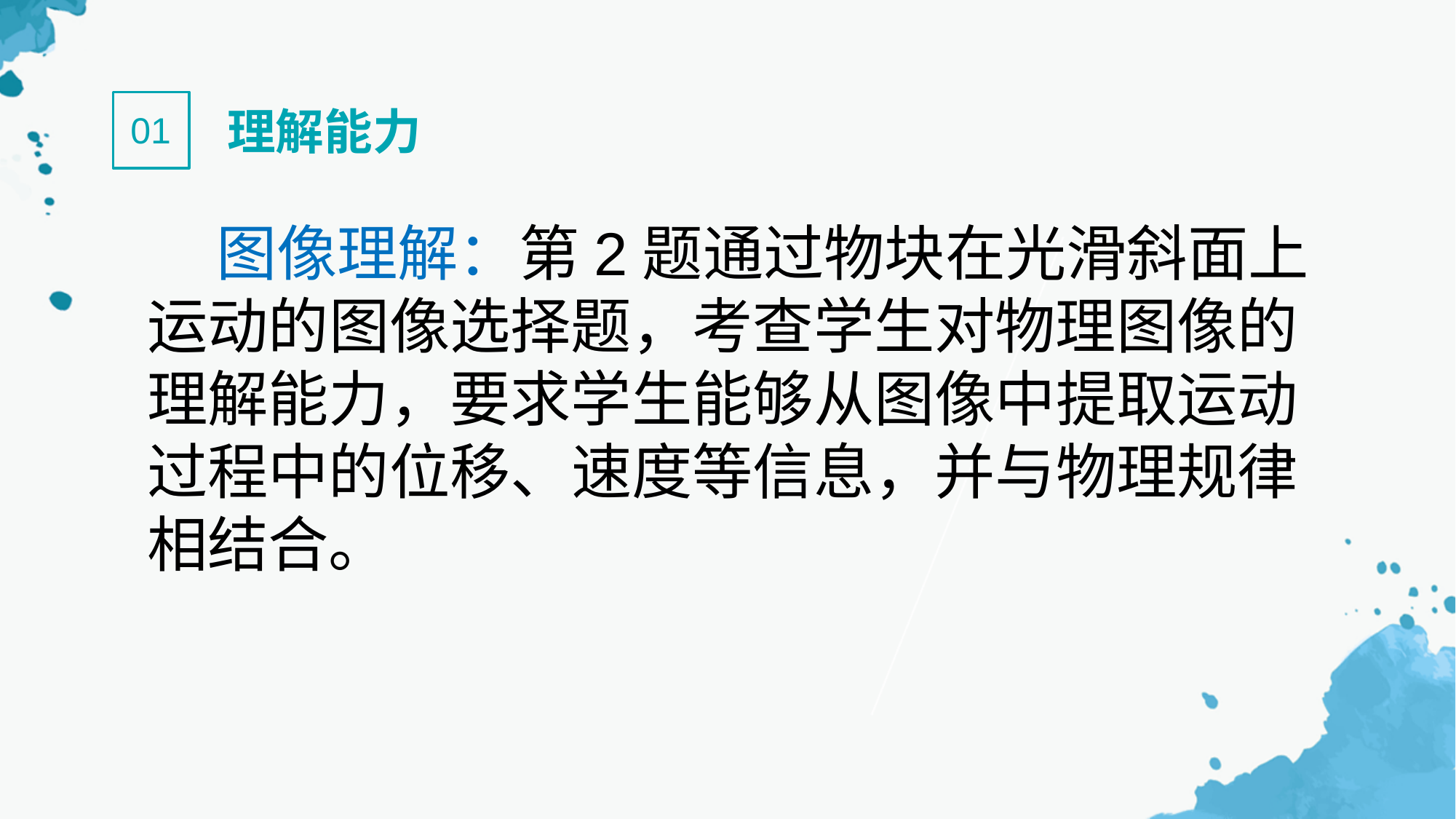

理解能力
01

    图像理解：第2题通过物块在光滑斜面上运动的图像选择题，考查学生对物理图像的理解能力，要求学生能够从图像中提取运动过程中的位移、速度等信息，并与物理规律相结合。